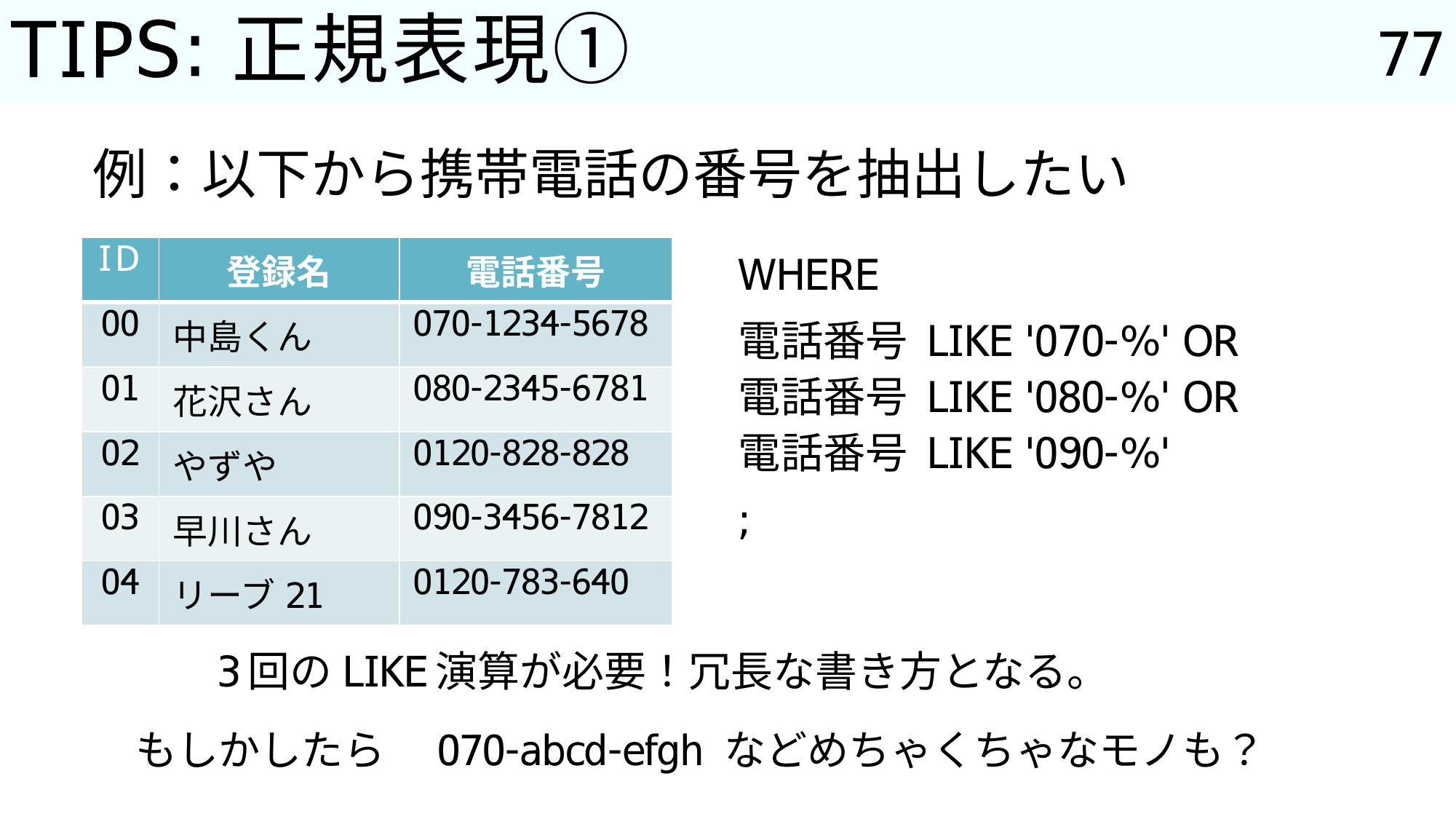

77
# TIPS:正規表現①
例：以下から携帯電話の番号を抽出したい
WHERE
電話番号 LIKE '070-%' OR
電話番号 LIKE '080-%' OR
電話番号 LIKE '090-%'
;
| ID | 登録名 | 電話番号 |
| --- | --- | --- |
| 00 | 中島くん | 070-1234-5678 |
| 01 | 花沢さん | 080-2345-6781 |
| 02 | やずや | 0120-828-828 |
| 03 | 早川さん | 090-3456-7812 |
| 04 | リーブ21 | 0120-783-640 |
3回のLIKE演算が必要！冗長な書き方となる。
もしかしたら　070-abcd-efgh などめちゃくちゃなモノも？